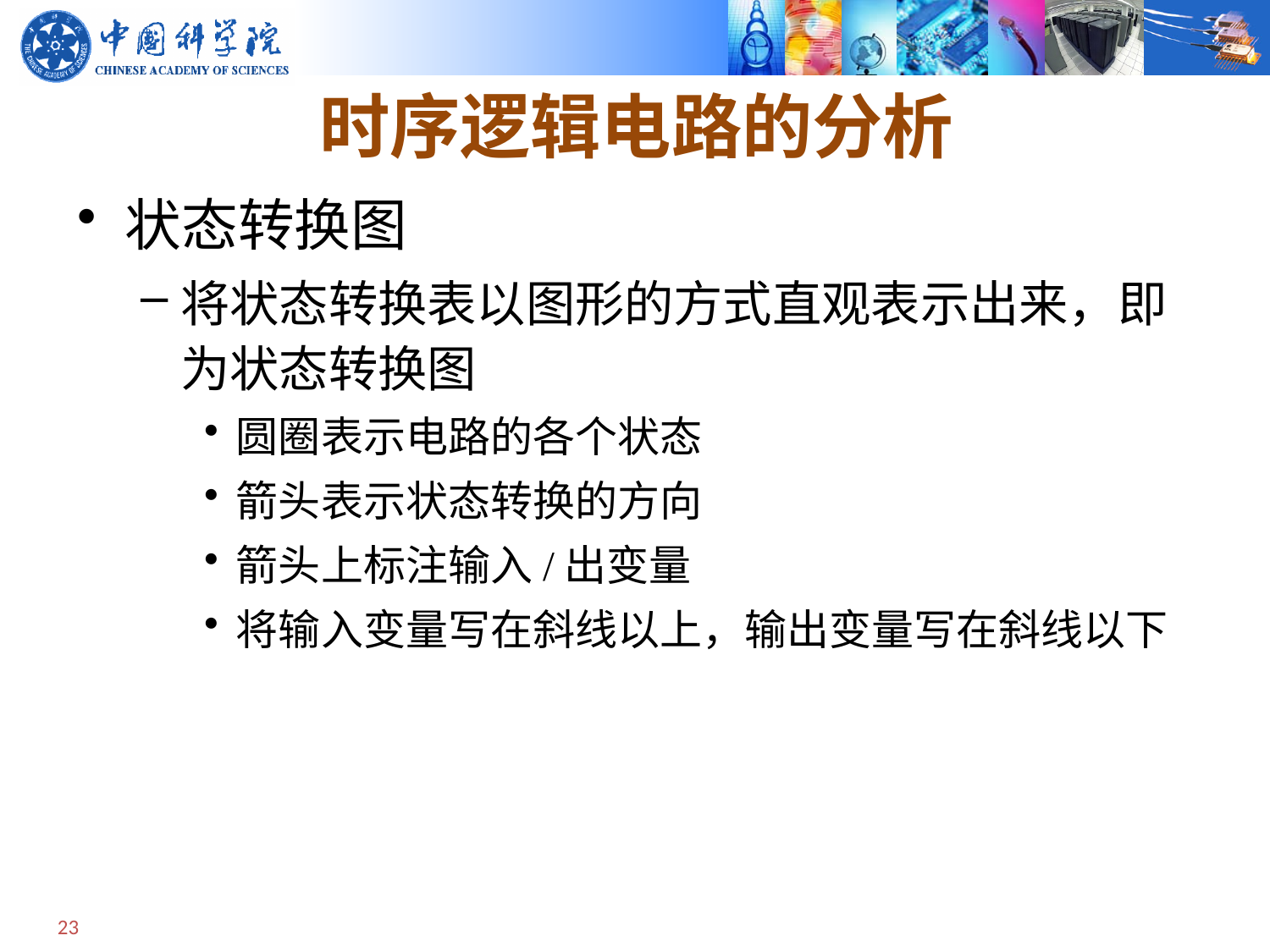

# 时序逻辑电路的分析
状态转换图
将状态转换表以图形的方式直观表示出来，即为状态转换图
圆圈表示电路的各个状态
箭头表示状态转换的方向
箭头上标注输入/出变量
将输入变量写在斜线以上，输出变量写在斜线以下